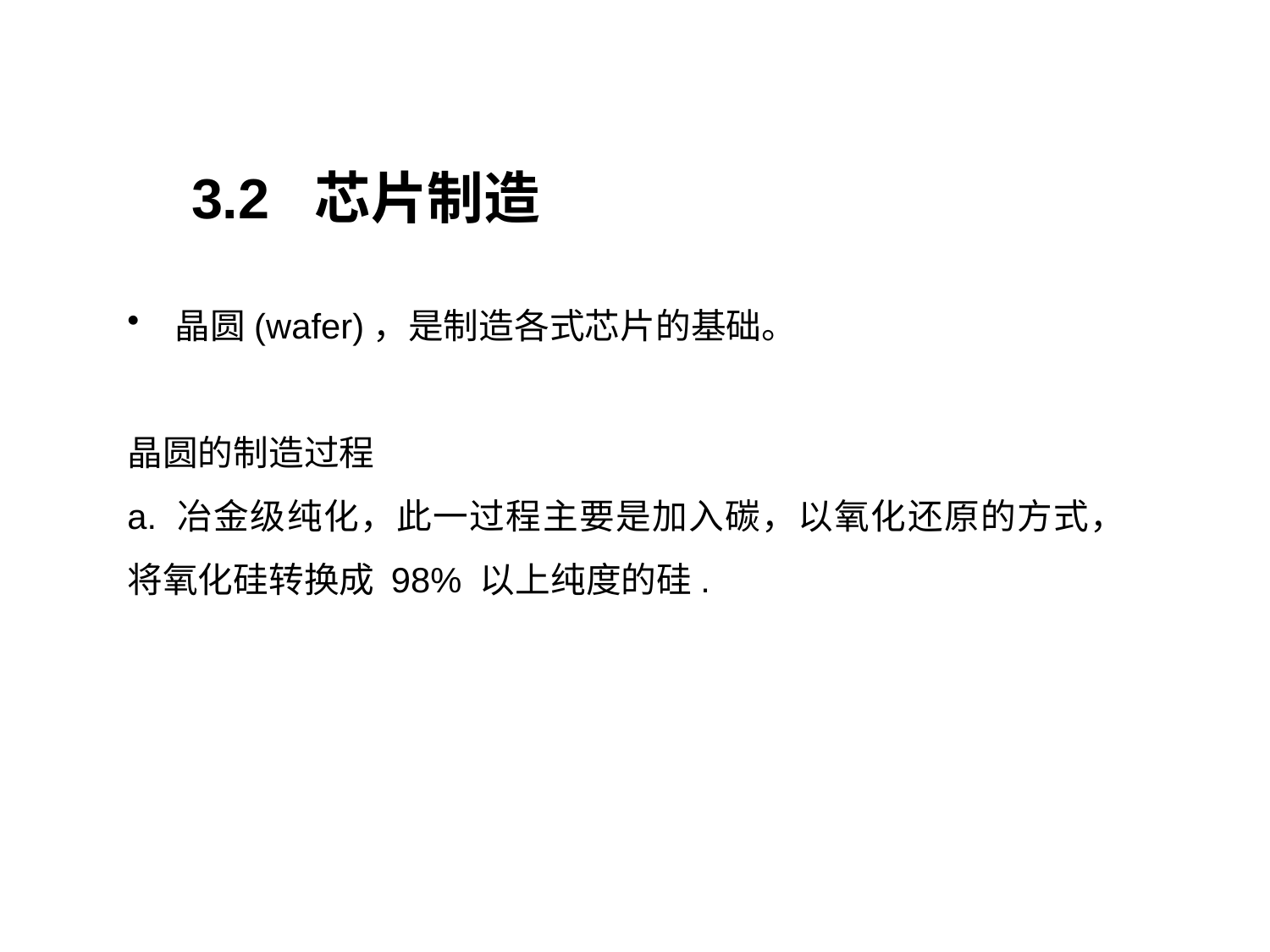

3.2  芯片制造
晶圆(wafer)，是制造各式芯片的基础。

晶圆的制造过程
a. 冶金级纯化，此一过程主要是加入碳，以氧化还原的方式，将氧化硅转换成 98% 以上纯度的硅.